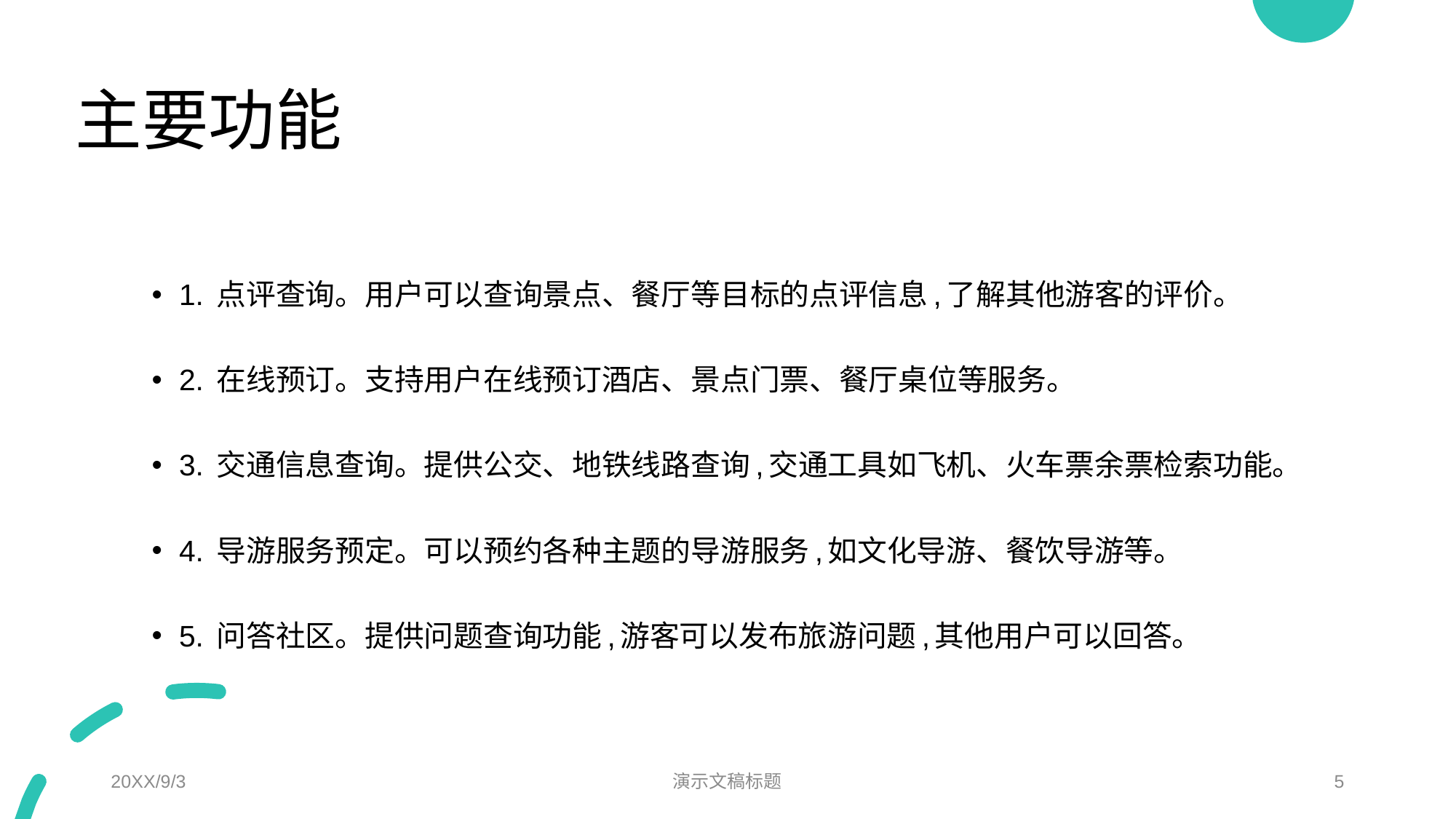

# 主要功能

1. 点评查询。用户可以查询景点、餐厅等目标的点评信息,了解其他游客的评价。

2. 在线预订。支持用户在线预订酒店、景点门票、餐厅桌位等服务。

3. 交通信息查询。提供公交、地铁线路查询,交通工具如飞机、火车票余票检索功能。

4. 导游服务预定。可以预约各种主题的导游服务,如文化导游、餐饮导游等。

5. 问答社区。提供问题查询功能,游客可以发布旅游问题,其他用户可以回答。

20XX/9/3
演示文稿标题
5